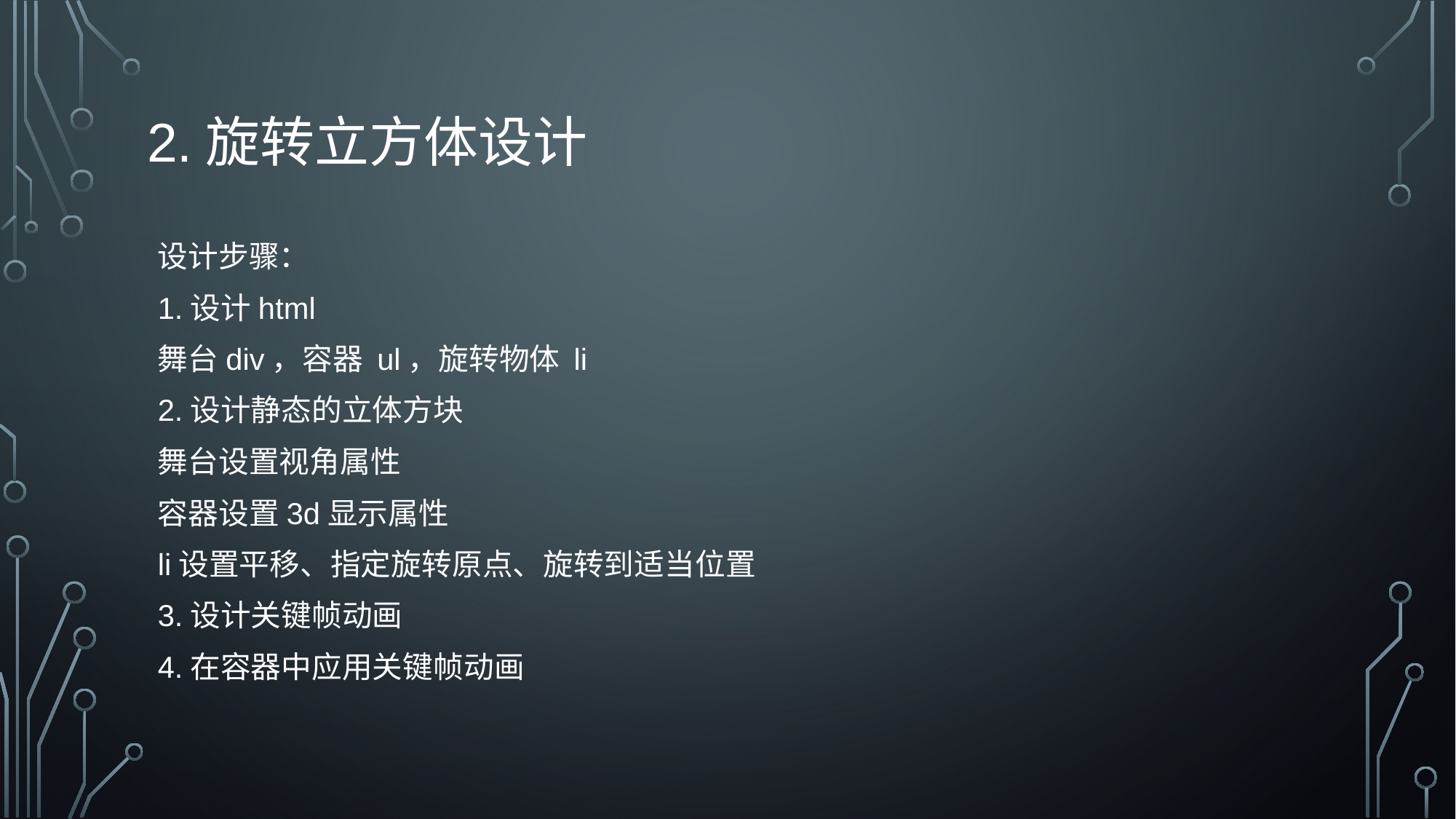

# 2.旋转立方体设计
设计步骤：
1.设计html
舞台div，容器 ul，旋转物体 li
2.设计静态的立体方块
舞台设置视角属性
容器设置3d显示属性
li设置平移、指定旋转原点、旋转到适当位置
3.设计关键帧动画
4.在容器中应用关键帧动画